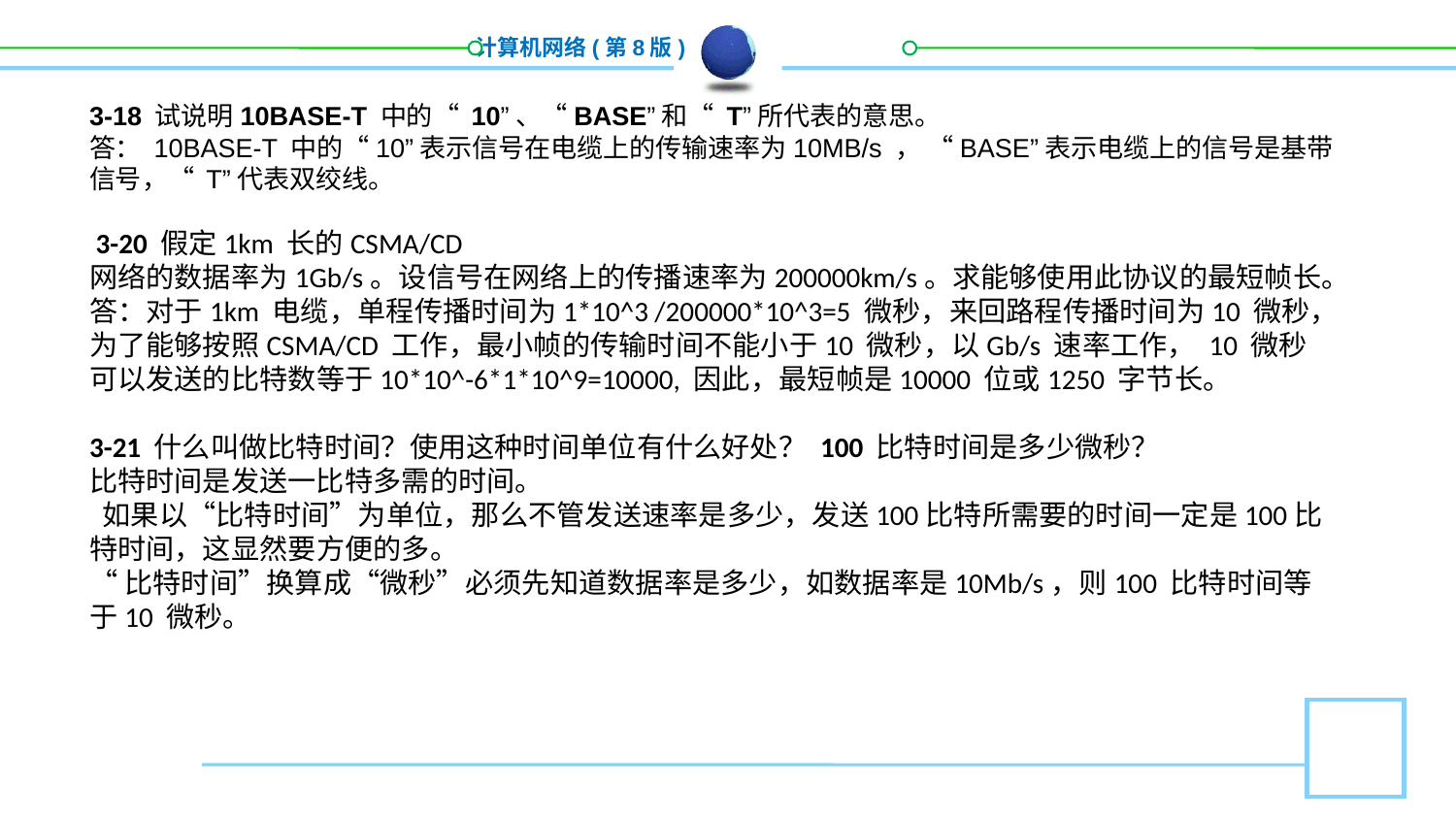

3-18 试说明10BASE-T 中的“ 10”、“BASE”和“ T”所代表的意思。
答： 10BASE-T 中的“10”表示信号在电缆上的传输速率为10MB/s ， “BASE”表示电缆上的信号是基带信号，“ T”代表双绞线。

 3-20 假定1km 长的CSMA/CD 网络的数据率为1Gb/s。设信号在网络上的传播速率为200000km/s。求能够使用此协议的最短帧长。
答：对于1km 电缆，单程传播时间为1*10^3 /200000*10^3=5 微秒，来回路程传播时间为10 微秒，为了能够按照CSMA/CD 工作，最小帧的传输时间不能小于10 微秒，以Gb/s 速率工作， 10 微秒
可以发送的比特数等于10*10^-6*1*10^9=10000, 因此，最短帧是10000 位或1250 字节长。

3-21 什么叫做比特时间？使用这种时间单位有什么好处？ 100 比特时间是多少微秒？
比特时间是发送一比特多需的时间。
 如果以“比特时间”为单位，那么不管发送速率是多少，发送100比特所需要的时间一定是100比特时间，这显然要方便的多。
“比特时间”换算成“微秒”必须先知道数据率是多少，如数据率是10Mb/s，则100 比特时间等于10 微秒。